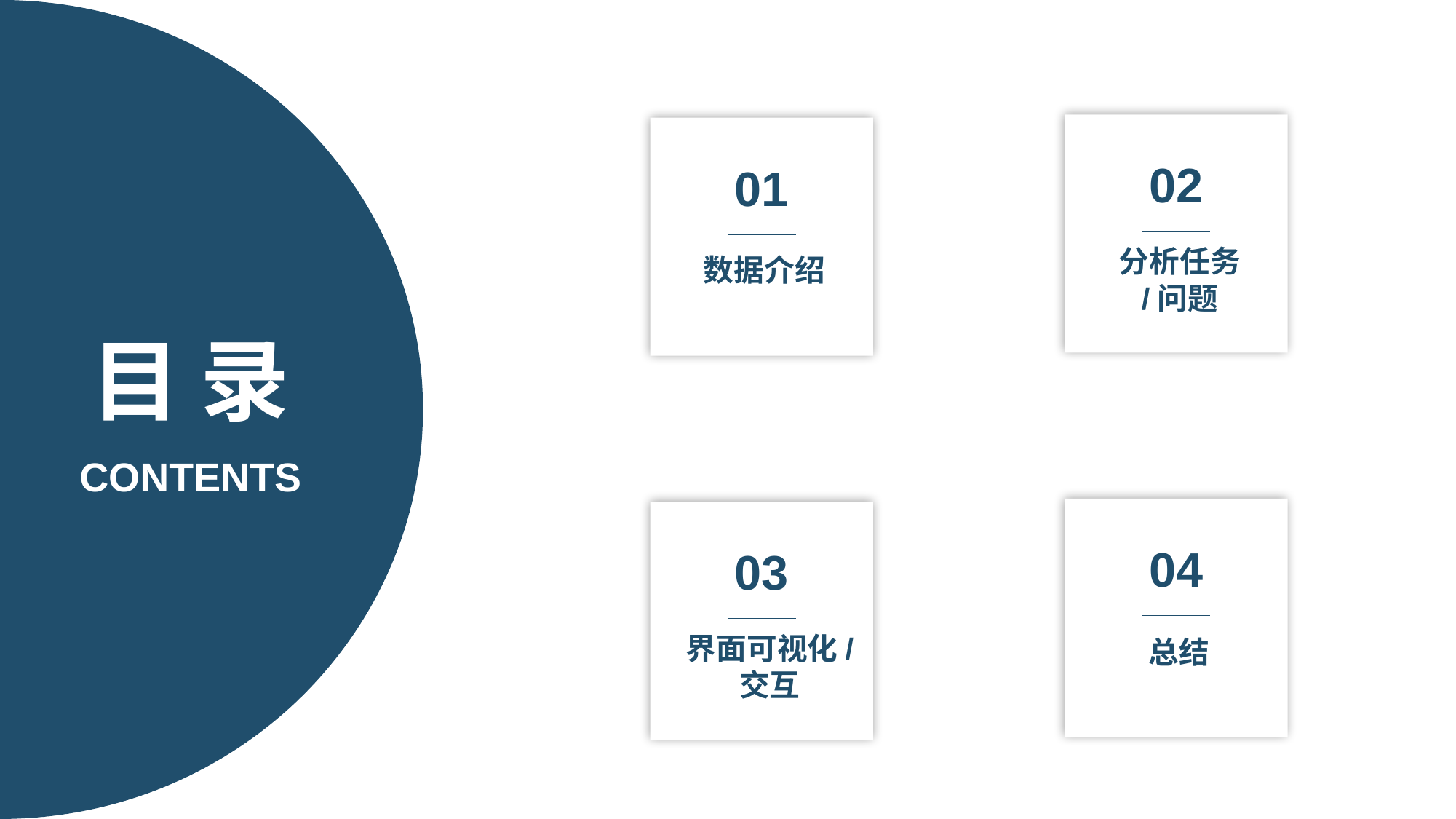

02

分析任务
/问题

01
数据介绍
目 录
CONTENTS

04
总结

03
界面可视化/
交互